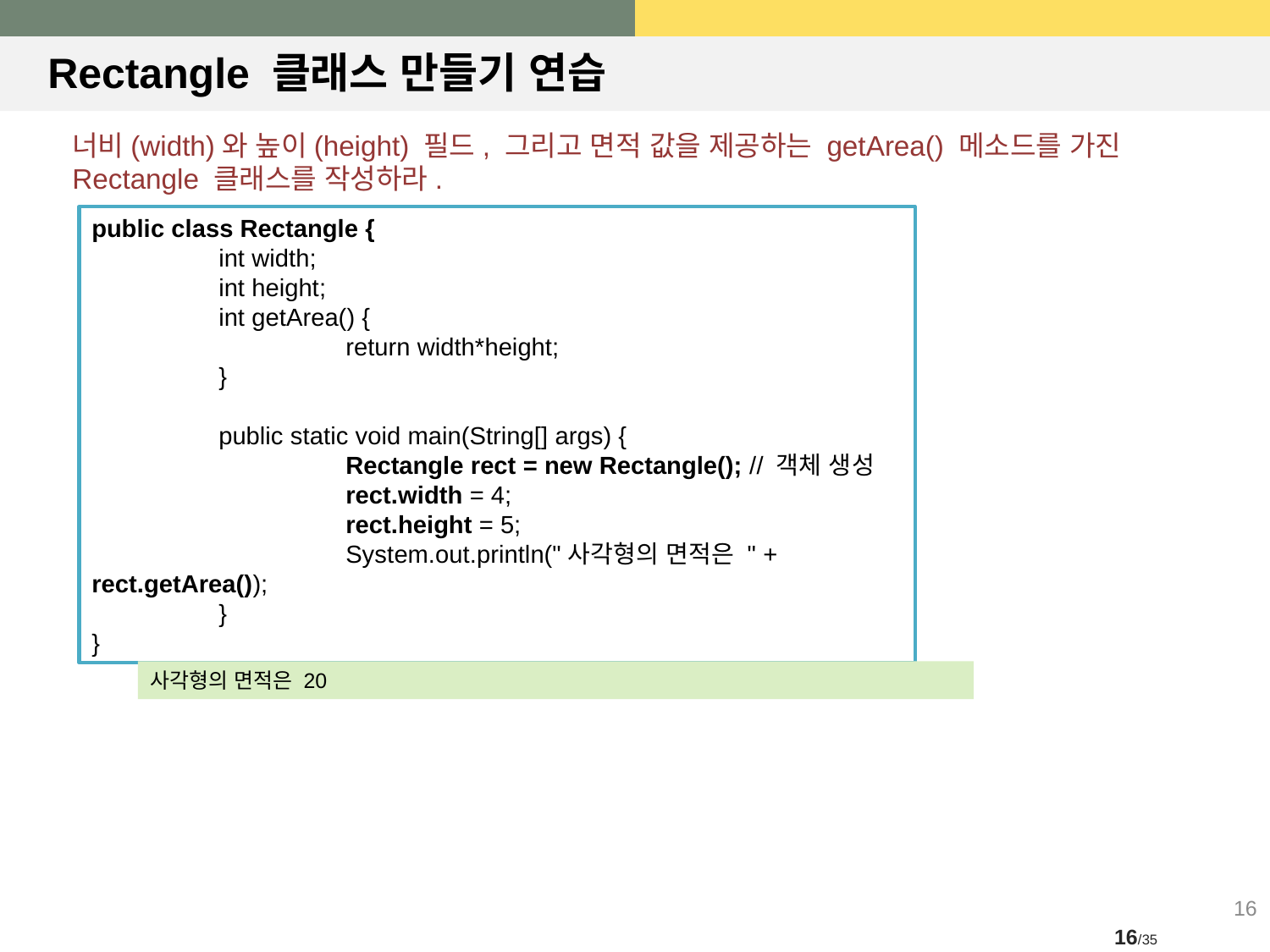

# Rectangle 클래스 만들기 연습
너비(width)와 높이(height) 필드, 그리고 면적 값을 제공하는 getArea() 메소드를 가진 Rectangle 클래스를 작성하라.
public class Rectangle {
	int width;
	int height;
	int getArea() {
		return width*height;
	}

	public static void main(String[] args) {
		Rectangle rect = new Rectangle(); // 객체 생성
		rect.width = 4;
		rect.height = 5;
		System.out.println("사각형의 면적은 " + rect.getArea());
	}
}
사각형의 면적은 20
16